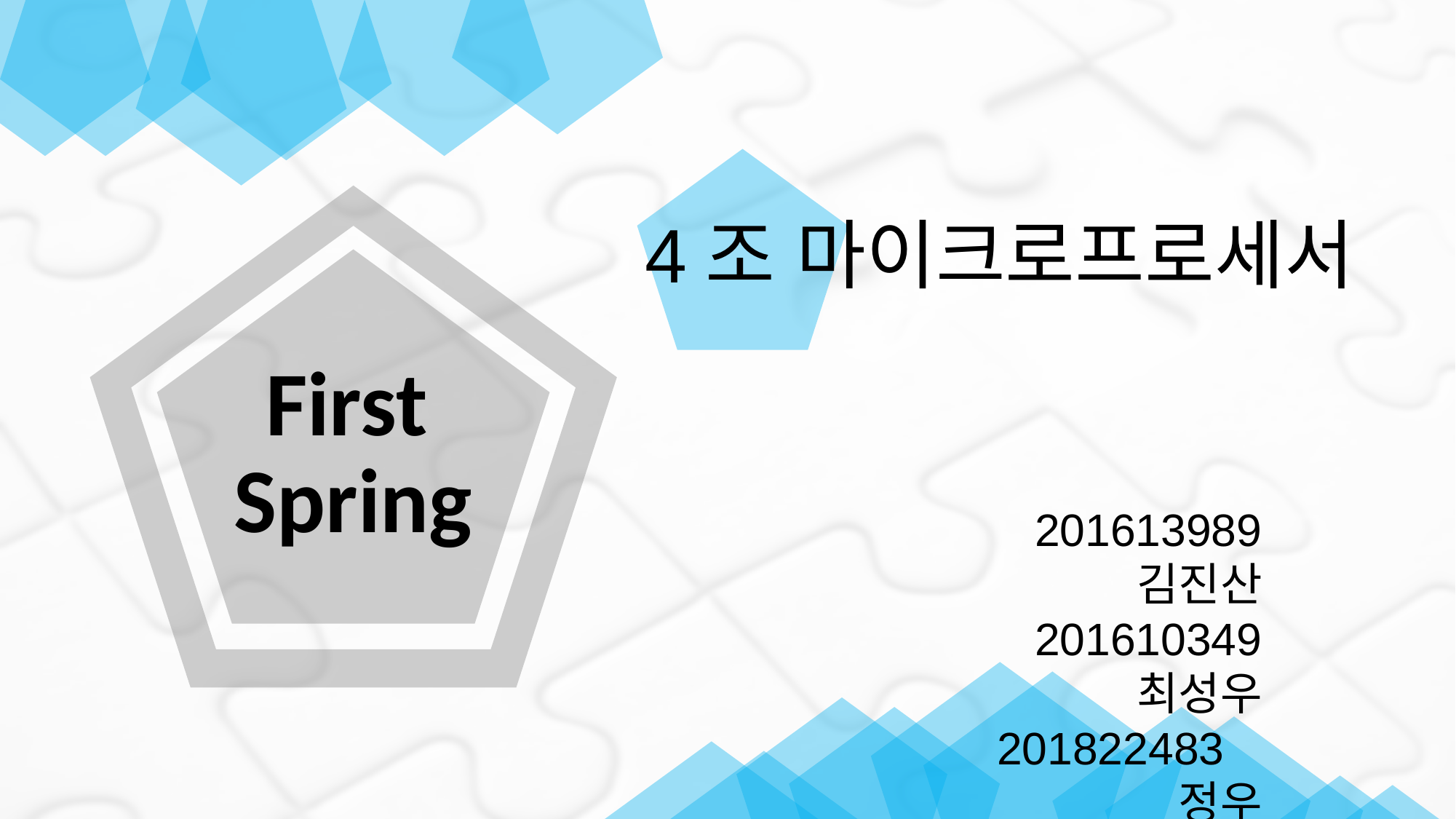

4조 마이크로프로세서

First
Spring
201613989 김진산
201610349 최성우
201822483    정우